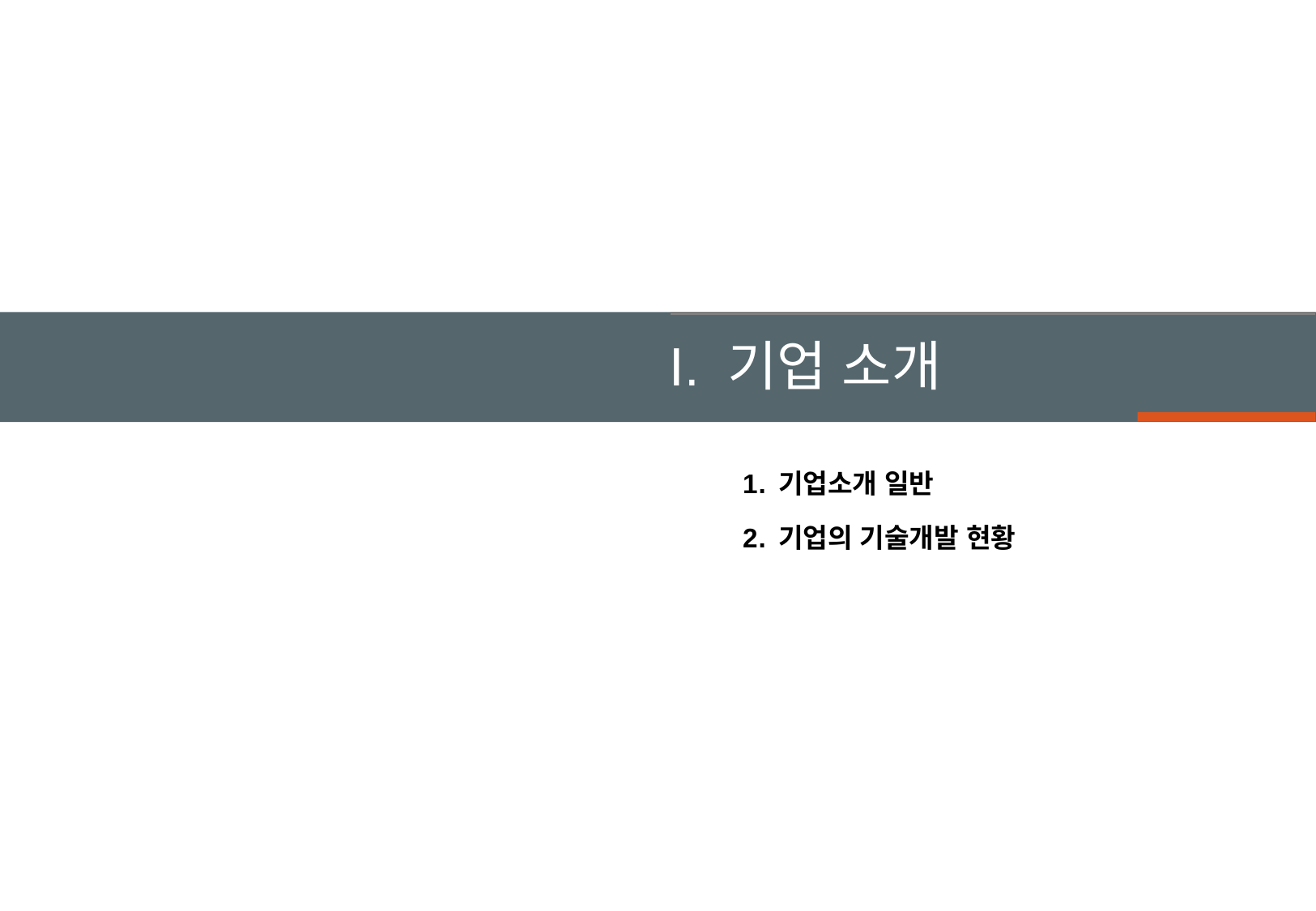

I. 기업 소개
기업소개 일반
기업의 기술개발 현황